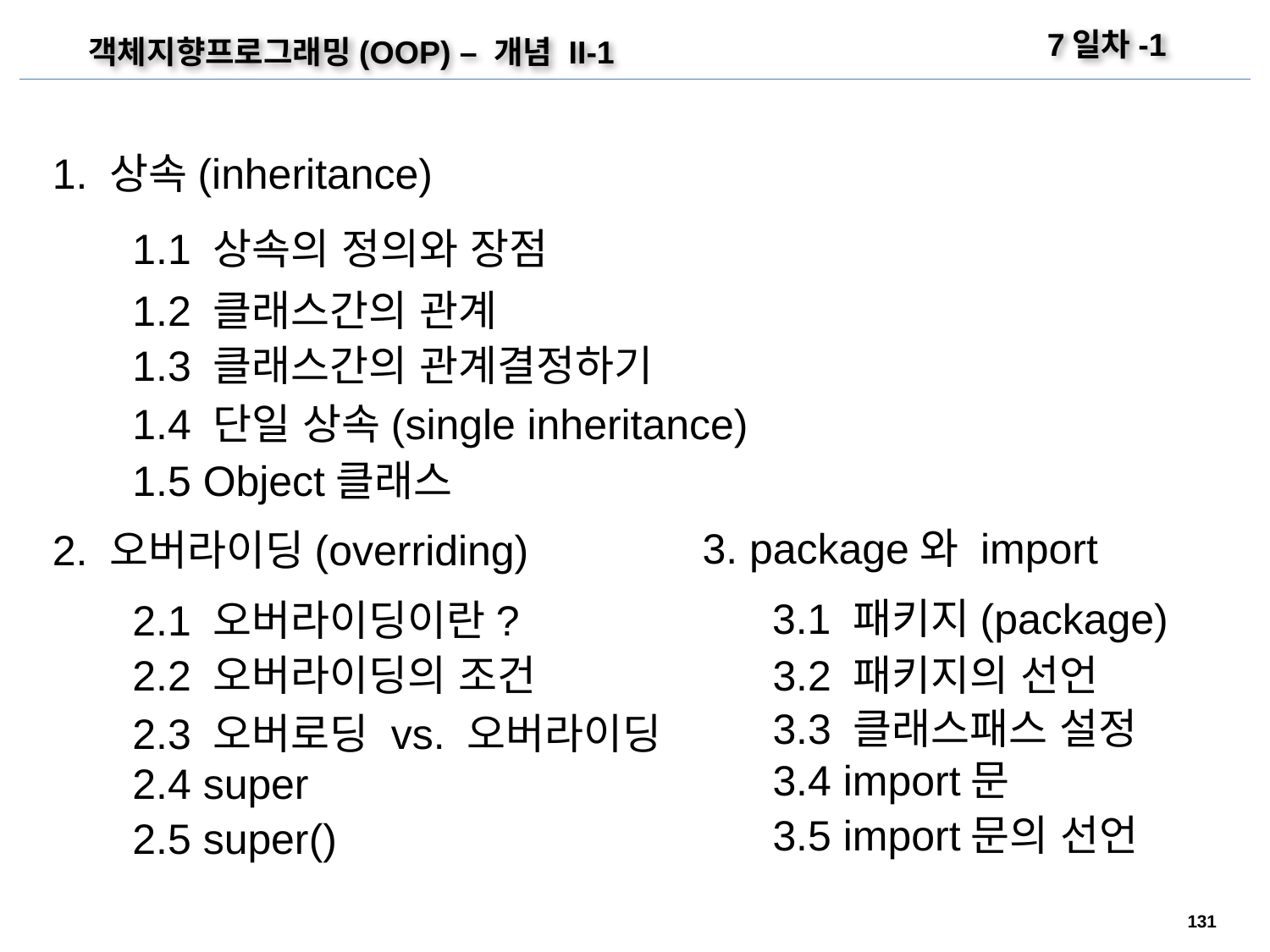

7일차-1
객체지향프로그래밍(OOP) – 개념 II-1
1. 상속(inheritance)
1.1 상속의 정의와 장점
1.2 클래스간의 관계
1.3 클래스간의 관계결정하기
1.4 단일 상속(single inheritance)
1.5 Object클래스
3. package와 import
2. 오버라이딩(overriding)
3.1 패키지(package)
2.1 오버라이딩이란?
2.2 오버라이딩의 조건
3.2 패키지의 선언
3.3 클래스패스 설정
2.3 오버로딩 vs. 오버라이딩
3.4 import문
2.4 super
3.5 import문의 선언
2.5 super()